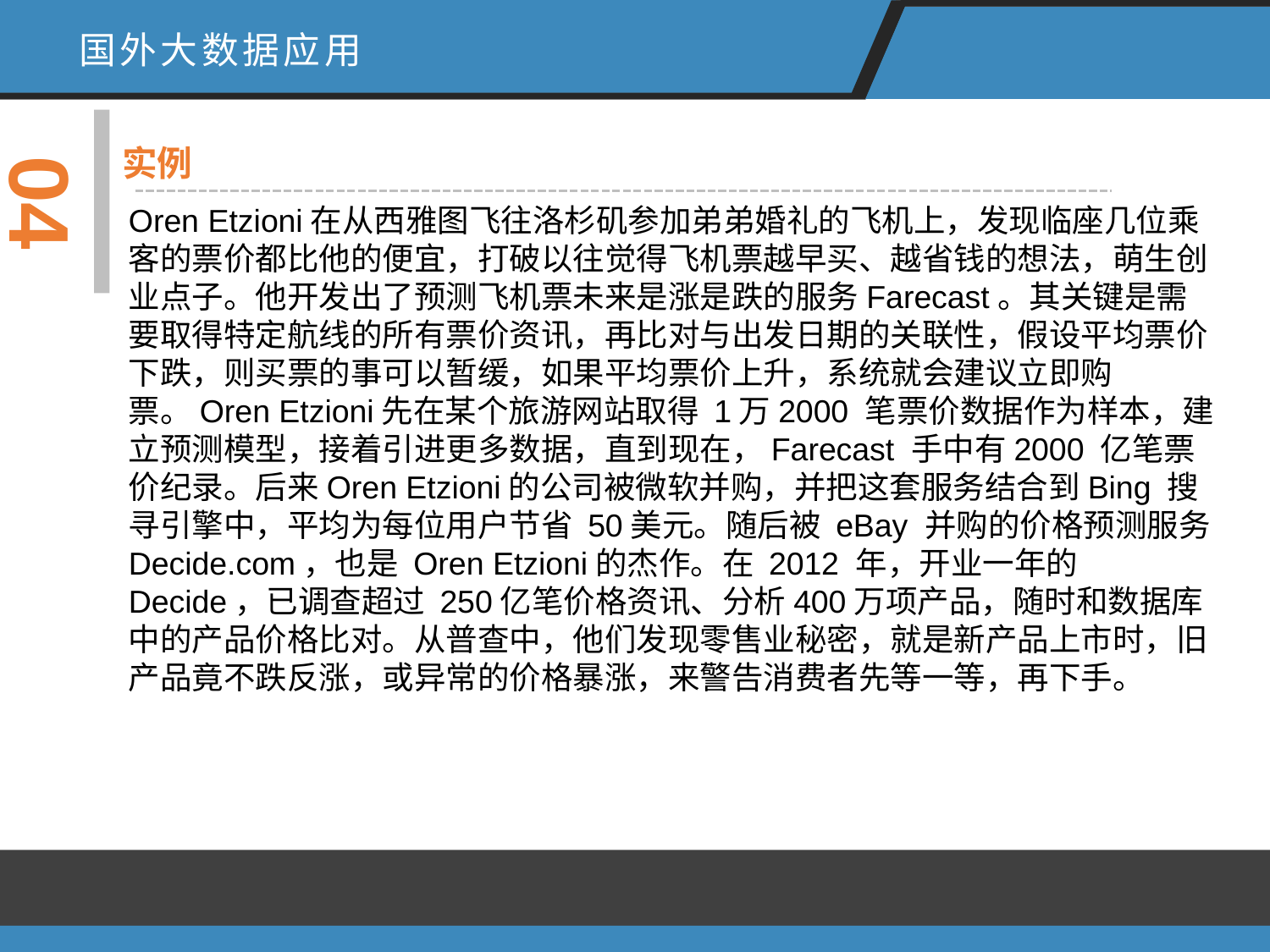

7.1  国外大数据应用经典案例

国外大数据应用

第七章  大数据的商业应用

04
实例
Oren Etzioni在从西雅图飞往洛杉矶参加弟弟婚礼的飞机上，发现临座几位乘客的票价都比他的便宜，打破以往觉得飞机票越早买、越省钱的想法，萌生创业点子。他开发出了预测飞机票未来是涨是跌的服务Farecast。其关键是需要取得特定航线的所有票价资讯，再比对与出发日期的关联性，假设平均票价下跌，则买票的事可以暂缓，如果平均票价上升，系统就会建议立即购票。Oren Etzioni先在某个旅游网站取得 1万2000 笔票价数据作为样本，建立预测模型，接着引进更多数据，直到现在，Farecast 手中有2000 亿笔票价纪录。后来Oren Etzioni的公司被微软并购，并把这套服务结合到Bing 搜寻引擎中，平均为每位用户节省 50美元。随后被 eBay 并购的价格预测服务Decide.com，也是 Oren Etzioni的杰作。在 2012 年，开业一年的 Decide，已调查超过 250亿笔价格资讯、分析400万项产品，随时和数据库中的产品价格比对。从普查中，他们发现零售业秘密，就是新产品上市时，旧产品竟不跌反涨，或异常的价格暴涨，来警告消费者先等一等，再下手。